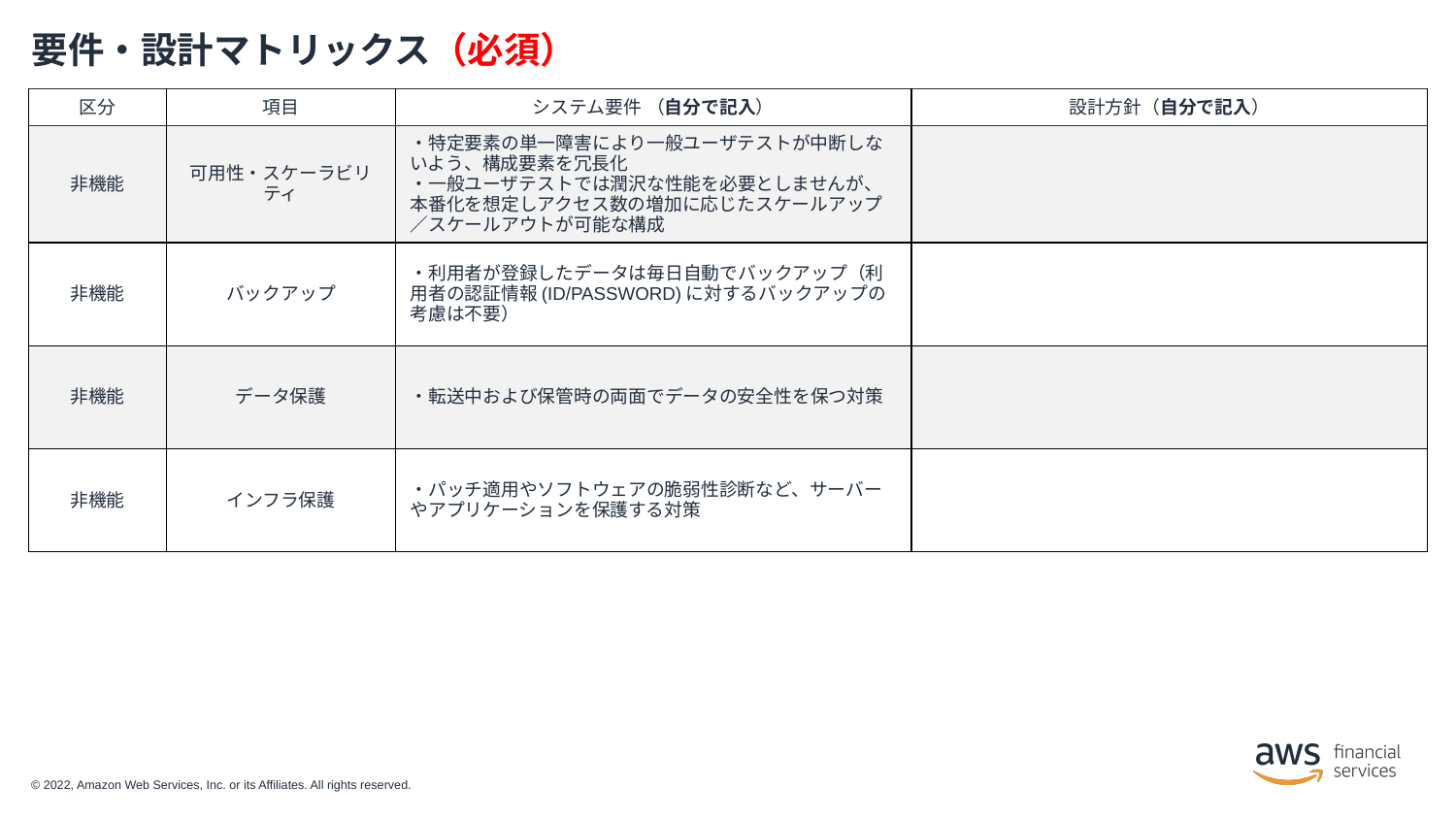

# 要件・設計マトリックス（必須）
| 区分 | 項目 | システム要件 （自分で記入） | 設計方針（自分で記入） |
| --- | --- | --- | --- |
| 非機能 | 可用性・スケーラビリティ | ・特定要素の単一障害により一般ユーザテストが中断しないよう、構成要素を冗長化 ・一般ユーザテストでは潤沢な性能を必要としませんが、本番化を想定しアクセス数の増加に応じたスケールアップ／スケールアウトが可能な構成 |  |
| 非機能 | バックアップ | ・利用者が登録したデータは毎日自動でバックアップ（利用者の認証情報(ID/PASSWORD)に対するバックアップの考慮は不要） |  |
| 非機能 | データ保護 | ・転送中および保管時の両面でデータの安全性を保つ対策 |  |
| 非機能 | インフラ保護 | ・パッチ適用やソフトウェアの脆弱性診断など、サーバーやアプリケーションを保護する対策 |  |